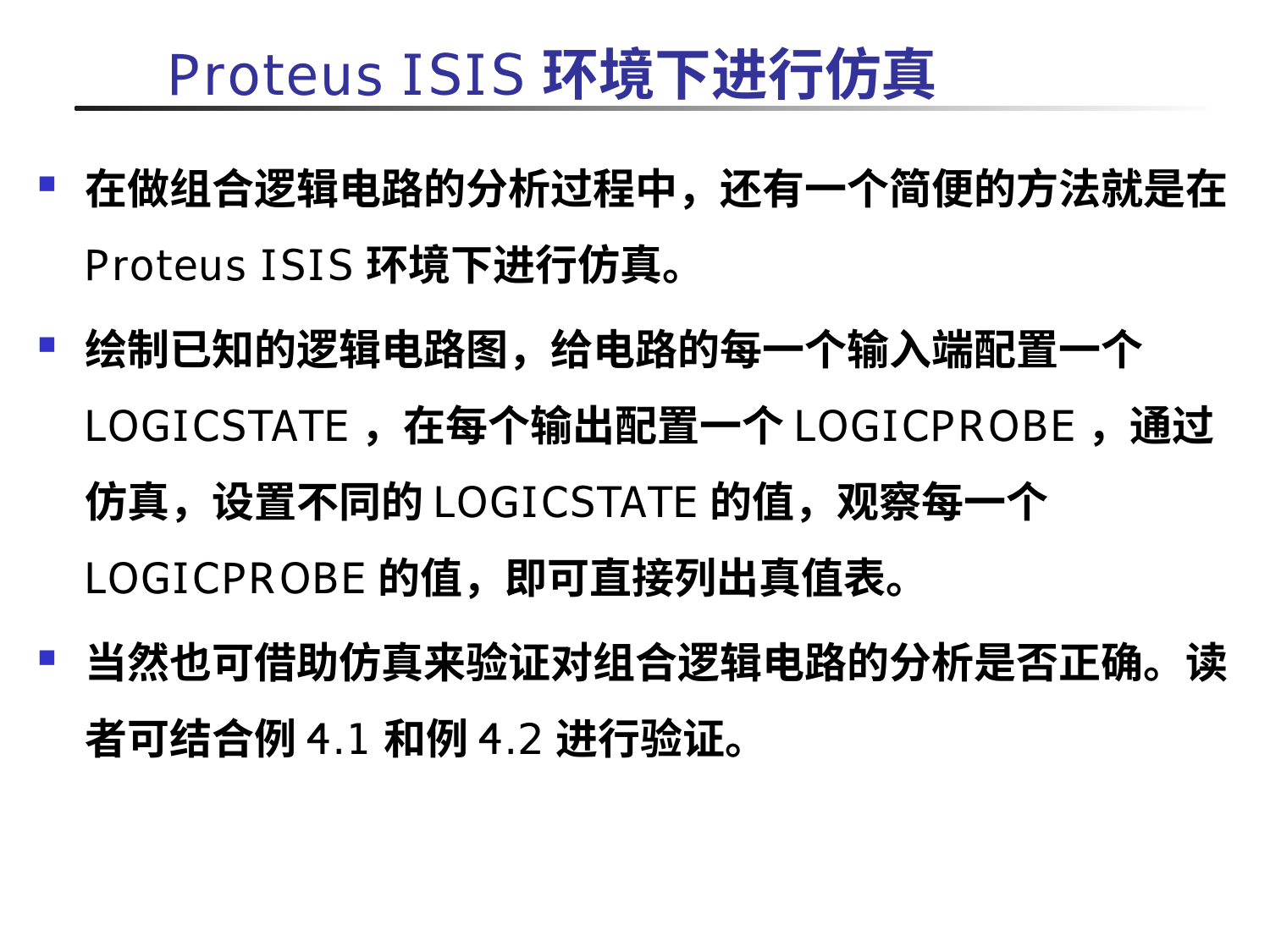

# Proteus ISIS环境下进行仿真
在做组合逻辑电路的分析过程中，还有一个简便的方法就是在Proteus ISIS环境下进行仿真。
绘制已知的逻辑电路图，给电路的每一个输入端配置一个LOGICSTATE，在每个输出配置一个LOGICPROBE，通过仿真，设置不同的LOGICSTATE的值，观察每一个LOGICPROBE的值，即可直接列出真值表。
当然也可借助仿真来验证对组合逻辑电路的分析是否正确。读者可结合例4.1和例4.2进行验证。